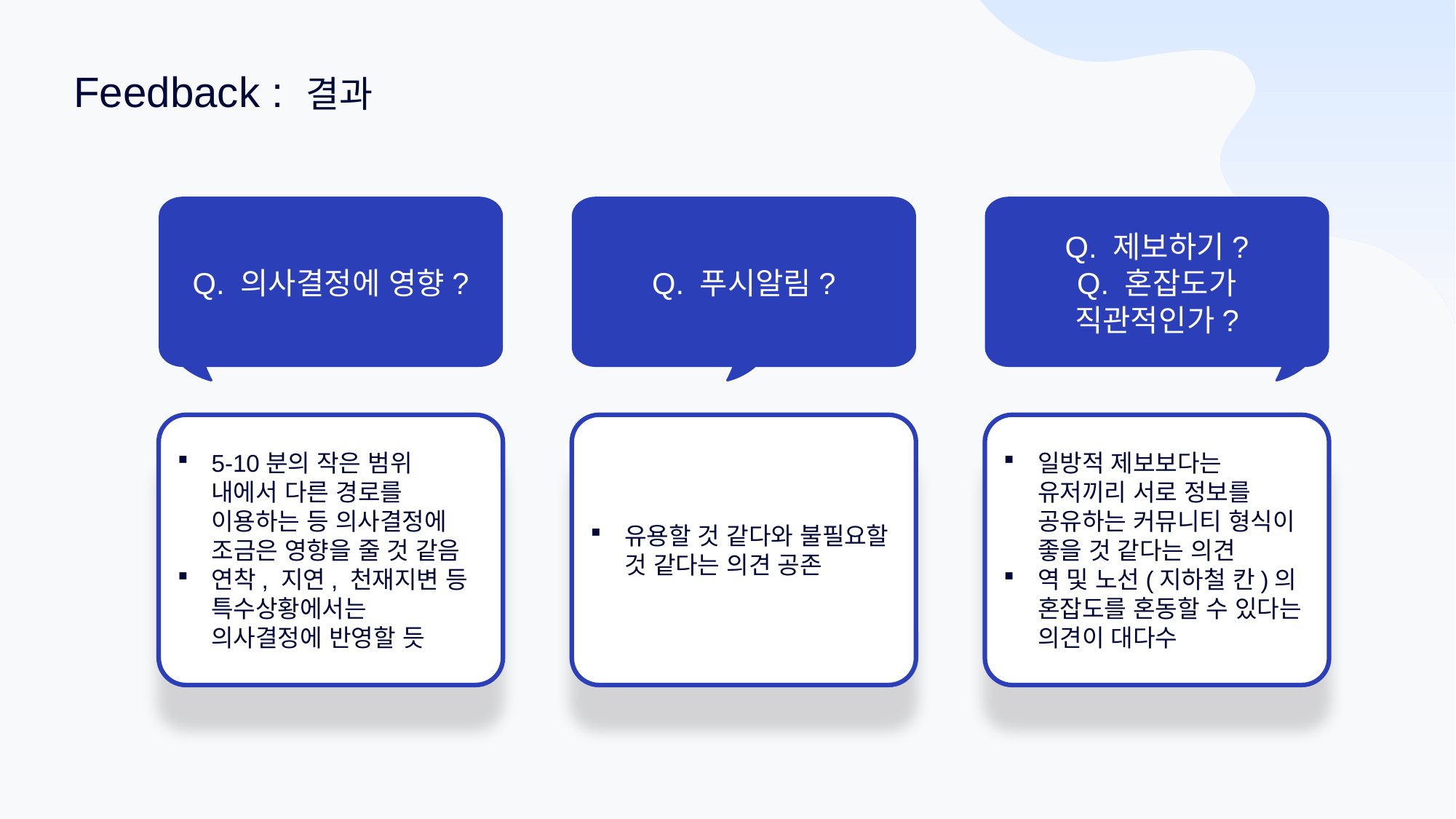

Feedback : 결과
Q. 의사결정에 영향?
Q. 푸시알림?
Q. 제보하기?
Q. 혼잡도가 직관적인가?
5-10분의 작은 범위 내에서 다른 경로를 이용하는 등 의사결정에 조금은 영향을 줄 것 같음
연착, 지연, 천재지변 등 특수상황에서는 의사결정에 반영할 듯
유용할 것 같다와 불필요할 것 같다는 의견 공존
일방적 제보보다는 유저끼리 서로 정보를 공유하는 커뮤니티 형식이 좋을 것 같다는 의견
역 및 노선(지하철 칸)의 혼잡도를 혼동할 수 있다는 의견이 대다수